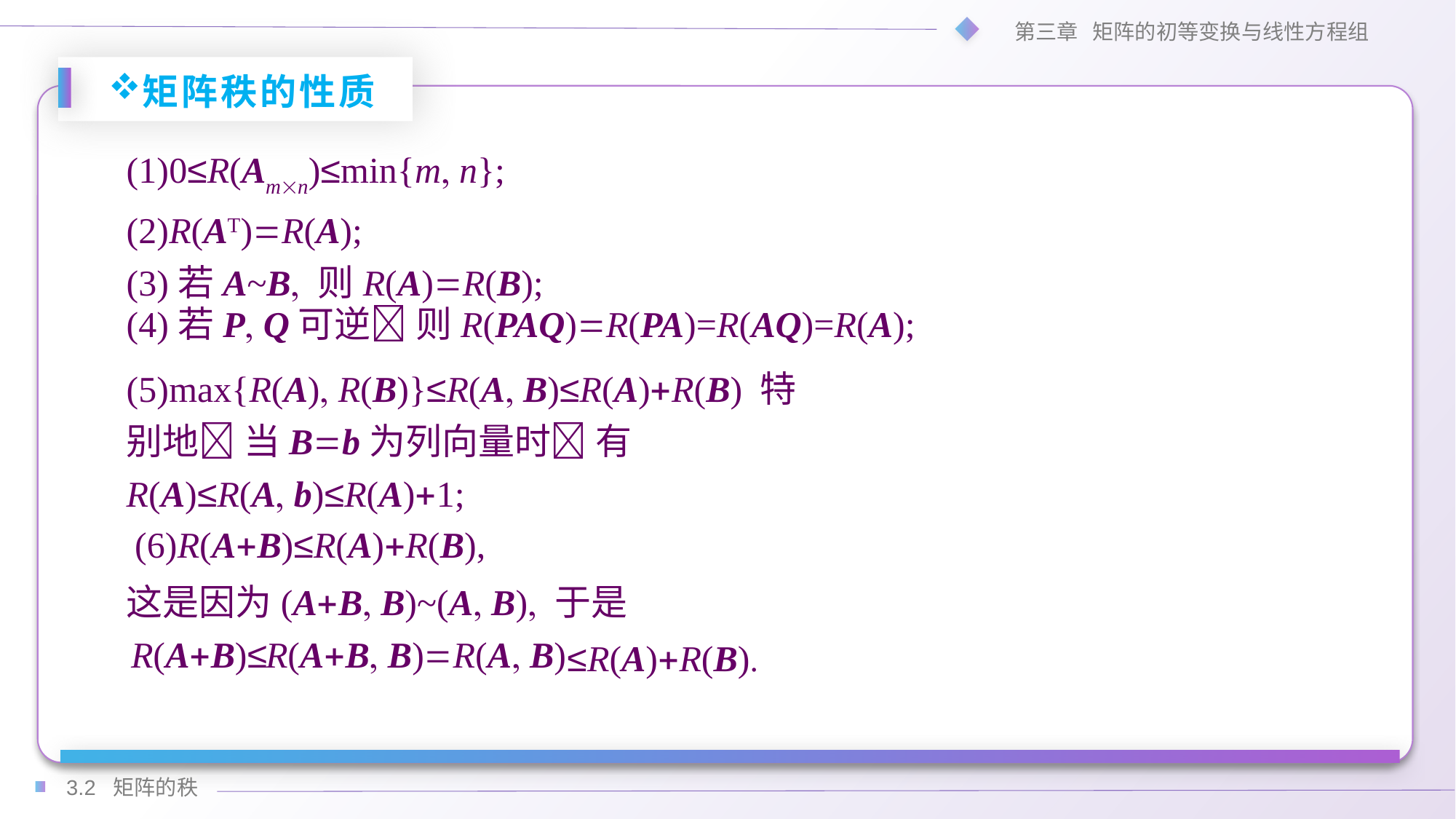

矩阵秩的性质

(1)0≤R(Am×n)≤min{m, n};
(2)R(AT)=R(A);
(3)若A~B, 则R(A)=R(B);
(4)若P, Q可逆, 则R(PAQ)=R(PA)=R(AQ)=R(A);

(5)max{R(A), R(B)}≤R(A, B)≤R(A)+R(B) 特别地, 当B=b为列向量时, 有
R(A)≤R(A, b)≤R(A)+1;
(6)R(A+B)≤R(A)+R(B),
这是因为(A+B, B)~(A, B), 于是
R(A+B)≤
R(A+B, B)=R(A, B)
≤R(A)+R(B).